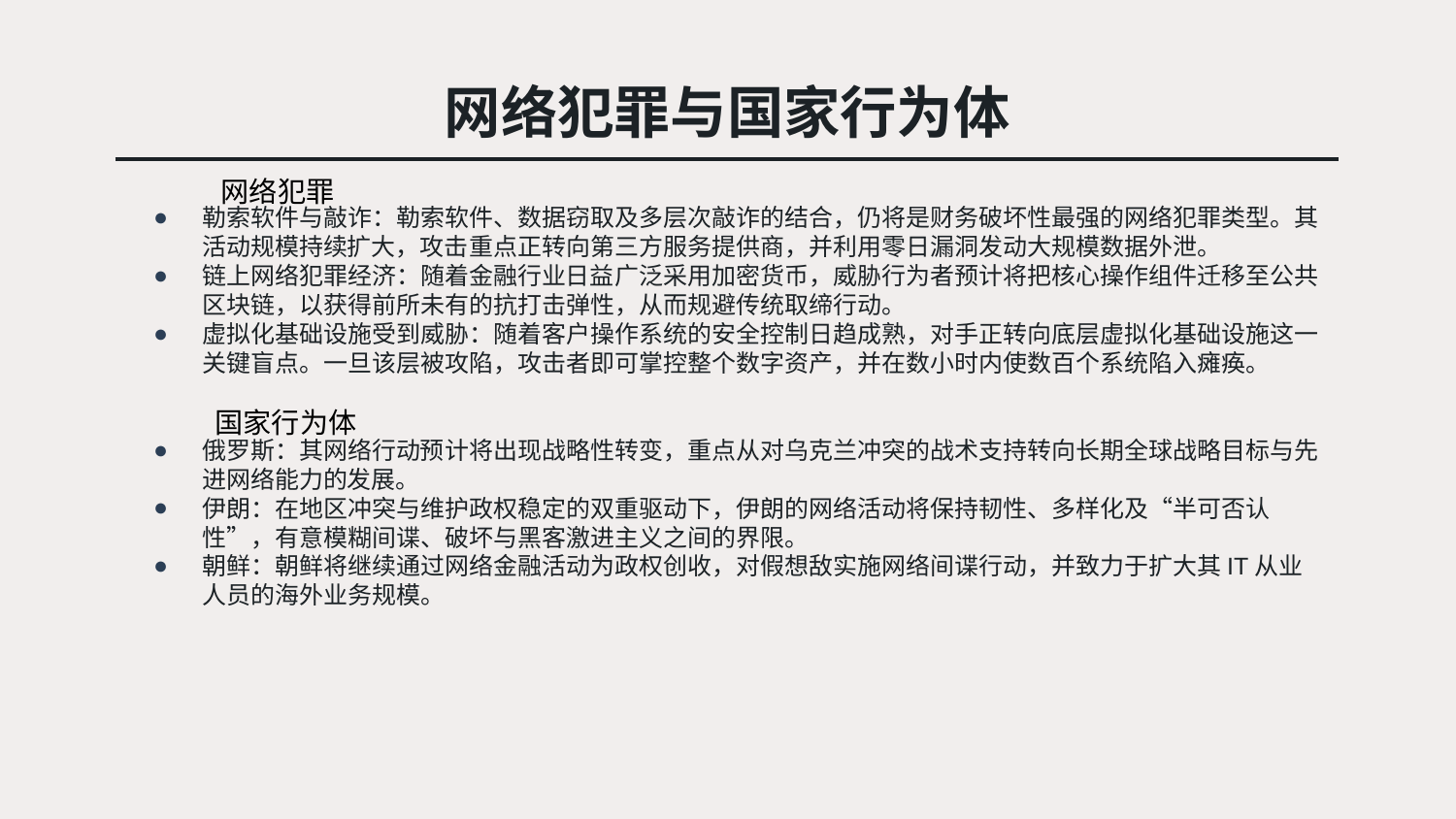

# 网络犯罪与国家行为体
网络犯罪
勒索软件与敲诈：勒索软件、数据窃取及多层次敲诈的结合，仍将是财务破坏性最强的网络犯罪类型。其活动规模持续扩大，攻击重点正转向第三方服务提供商，并利用零日漏洞发动大规模数据外泄。
链上网络犯罪经济：随着金融行业日益广泛采用加密货币，威胁行为者预计将把核心操作组件迁移至公共区块链，以获得前所未有的抗打击弹性，从而规避传统取缔行动。
虚拟化基础设施受到威胁：随着客户操作系统的安全控制日趋成熟，对手正转向底层虚拟化基础设施这一关键盲点。一旦该层被攻陷，攻击者即可掌控整个数字资产，并在数小时内使数百个系统陷入瘫痪。

俄罗斯：其网络行动预计将出现战略性转变，重点从对乌克兰冲突的战术支持转向长期全球战略目标与先进网络能力的发展。
伊朗：在地区冲突与维护政权稳定的双重驱动下，伊朗的网络活动将保持韧性、多样化及“半可否认性”，有意模糊间谍、破坏与黑客激进主义之间的界限。
朝鲜：朝鲜将继续通过网络金融活动为政权创收，对假想敌实施网络间谍行动，并致力于扩大其IT从业人员的海外业务规模。
国家行为体